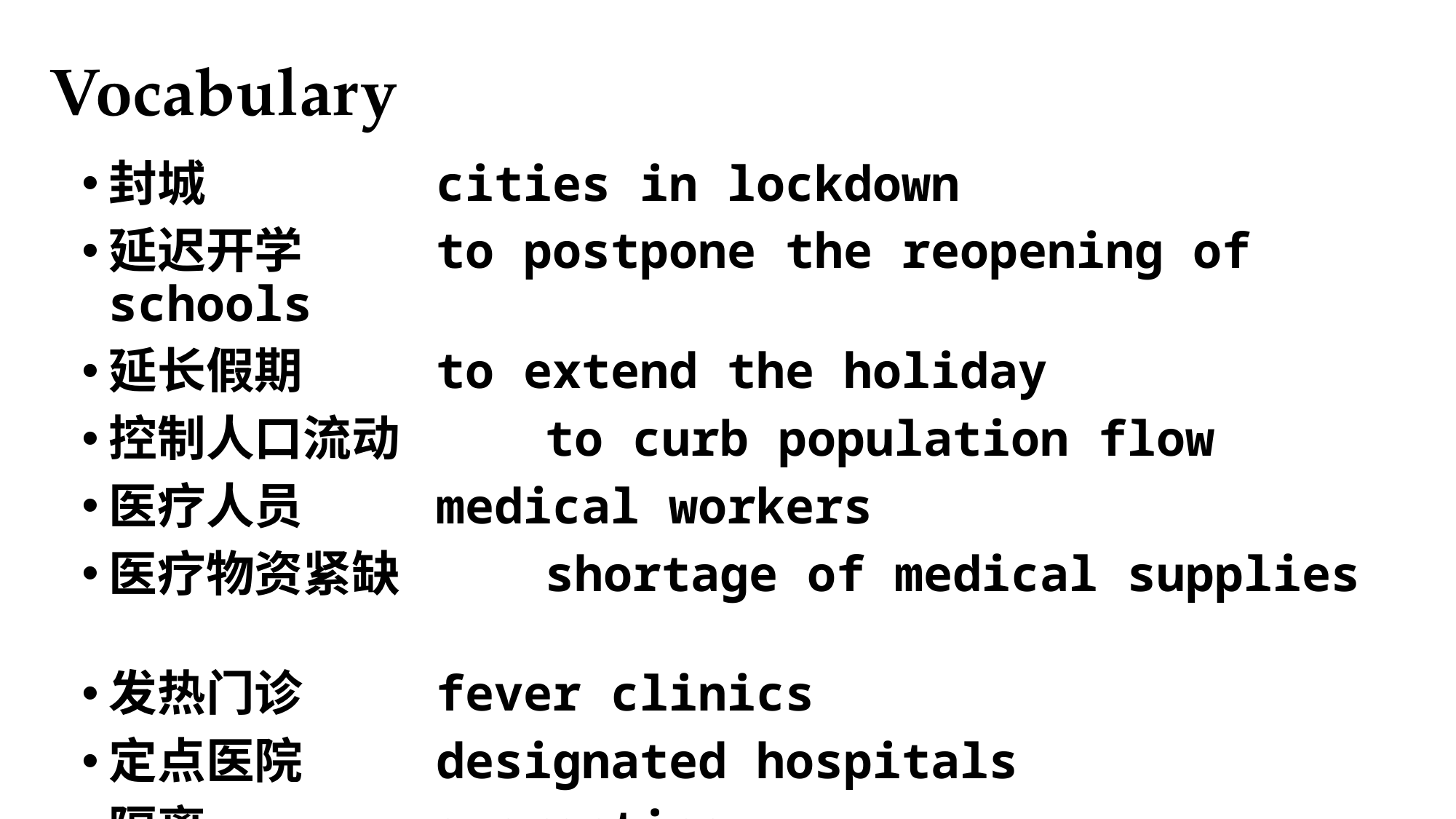

# Vocabulary
封城 			cities in lockdown
延迟开学		to postpone the reopening of schools
延长假期		to extend the holiday
控制人口流动		to curb population flow
医疗人员		medical workers
医疗物资紧缺		shortage of medical supplies
发热门诊		fever clinics
定点医院		designated hospitals
隔离			quarantine